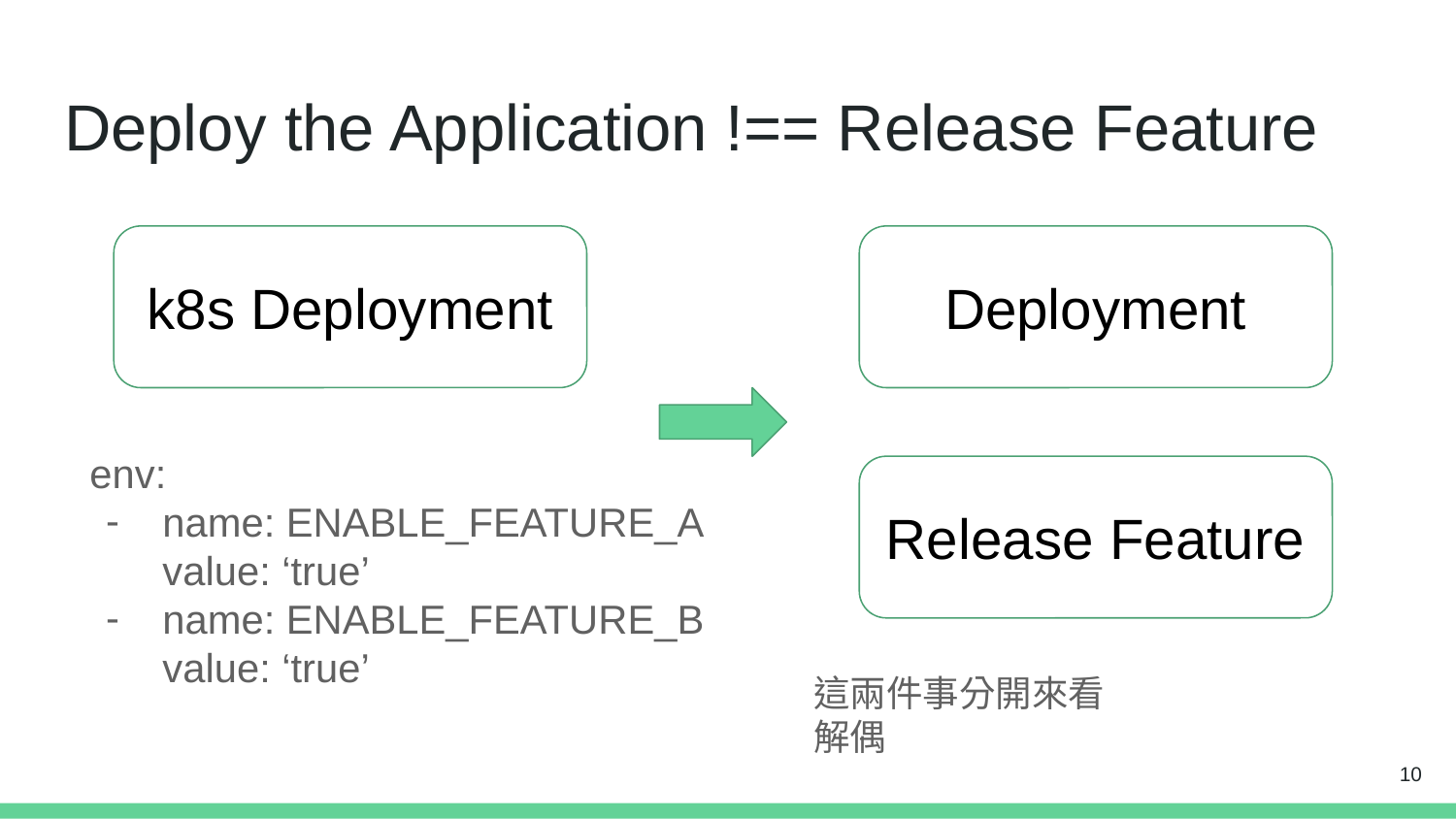

# Deploy the Application !== Release Feature
k8s Deployment
Deployment

env:
name: ENABLE_FEATURE_A
value: ‘true’
name: ENABLE_FEATURE_B
value: ‘true’
Release Feature
這兩件事分開來看解偶
10